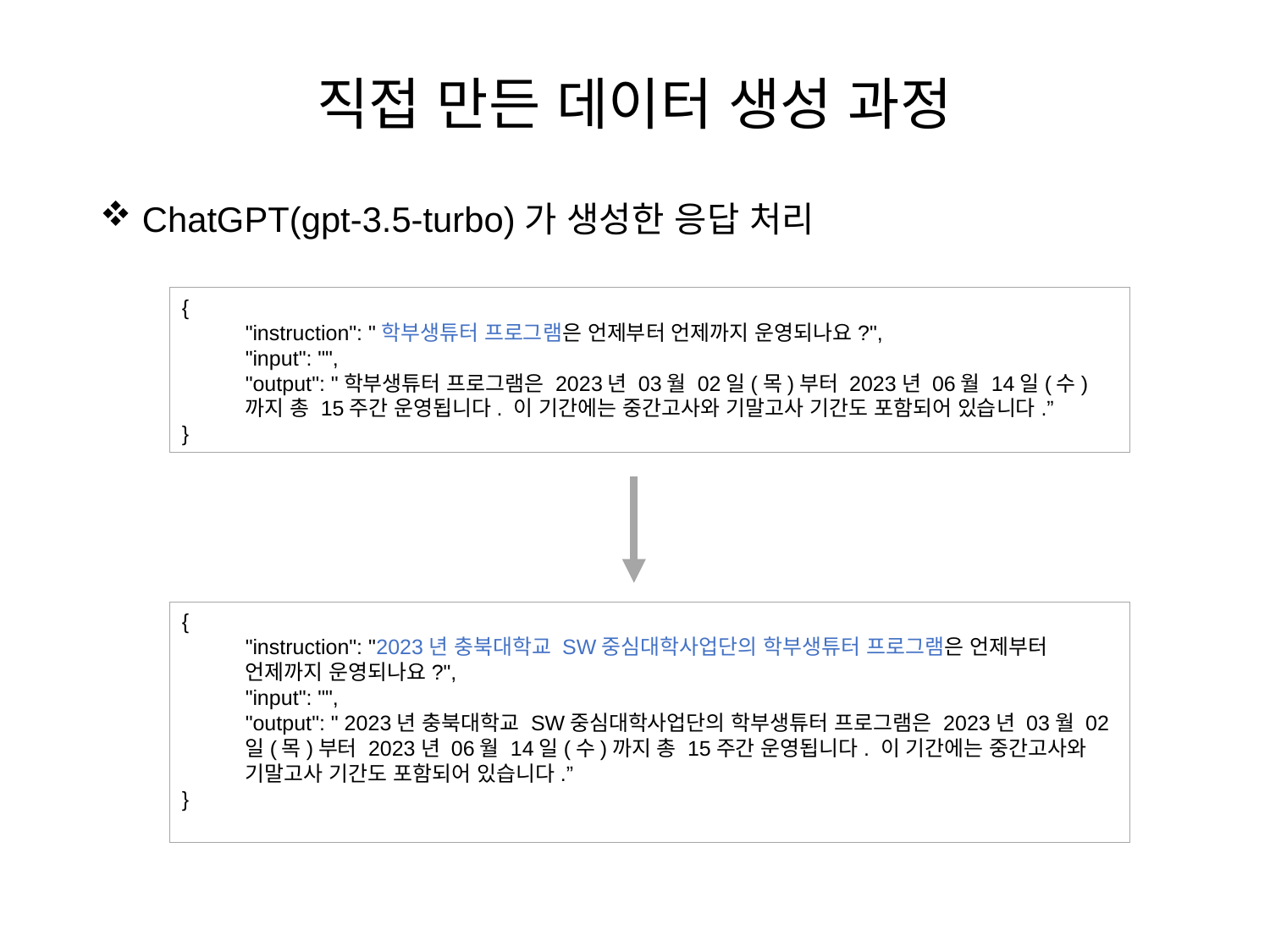

# 직접 만든 데이터 생성 과정
 ChatGPT(gpt-3.5-turbo)가 생성한 응답 처리

{
"instruction": "학부생튜터 프로그램은 언제부터 언제까지 운영되나요?",
"input": "",
"output": "학부생튜터 프로그램은 2023년 03월 02일(목)부터 2023년 06월 14일(수)까지 총 15주간 운영됩니다. 이 기간에는 중간고사와 기말고사 기간도 포함되어 있습니다.”
}
{
"instruction": "2023년 충북대학교 SW중심대학사업단의 학부생튜터 프로그램은 언제부터 언제까지 운영되나요?",
"input": "",
"output": " 2023년 충북대학교 SW중심대학사업단의 학부생튜터 프로그램은 2023년 03월 02일(목)부터 2023년 06월 14일(수)까지 총 15주간 운영됩니다. 이 기간에는 중간고사와 기말고사 기간도 포함되어 있습니다.”
}